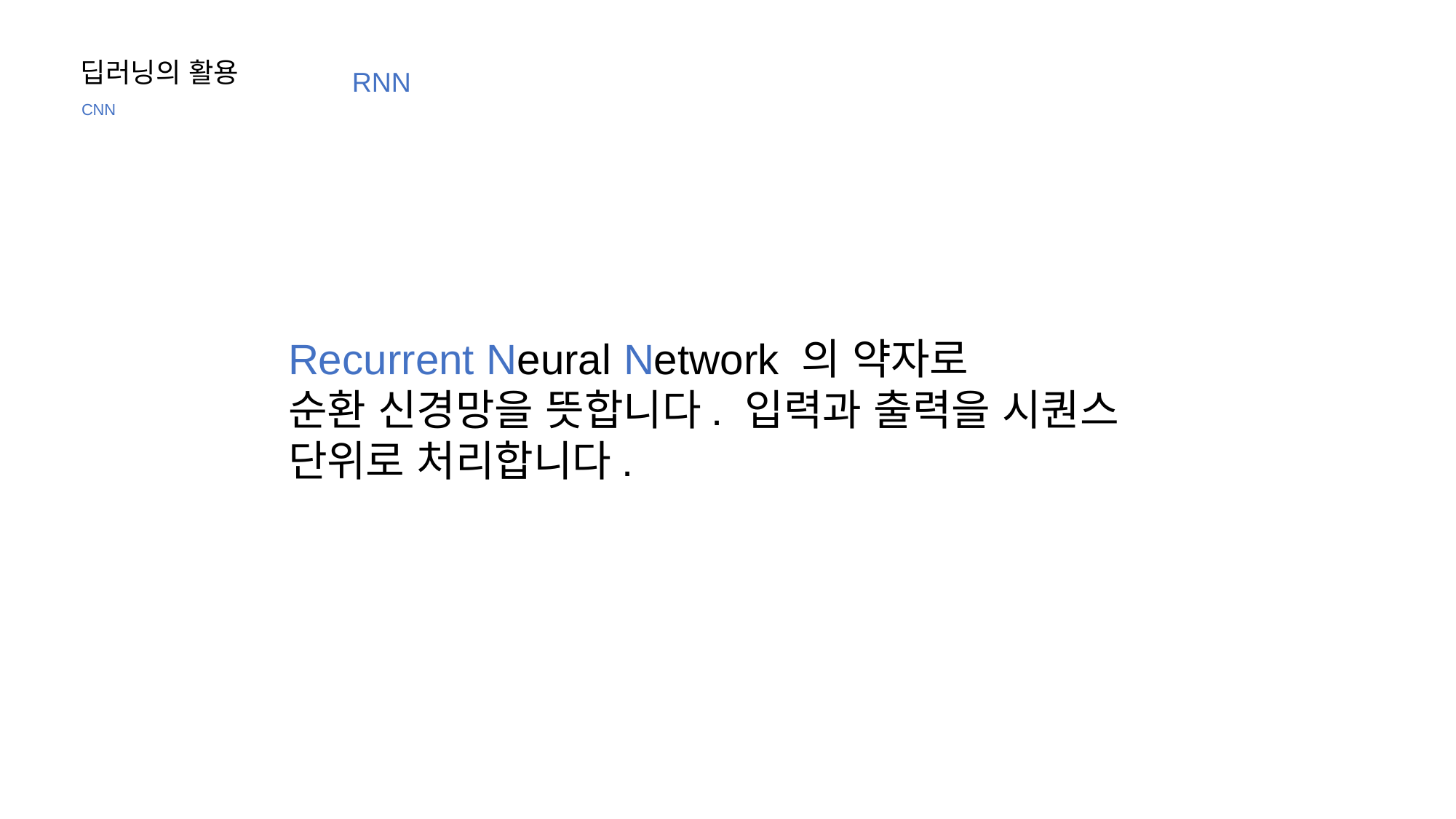

딥러닝의 활용
RNN
CNN
Recurrent Neural Network 의 약자로
순환 신경망을 뜻합니다. 입력과 출력을 시퀀스 단위로 처리합니다.